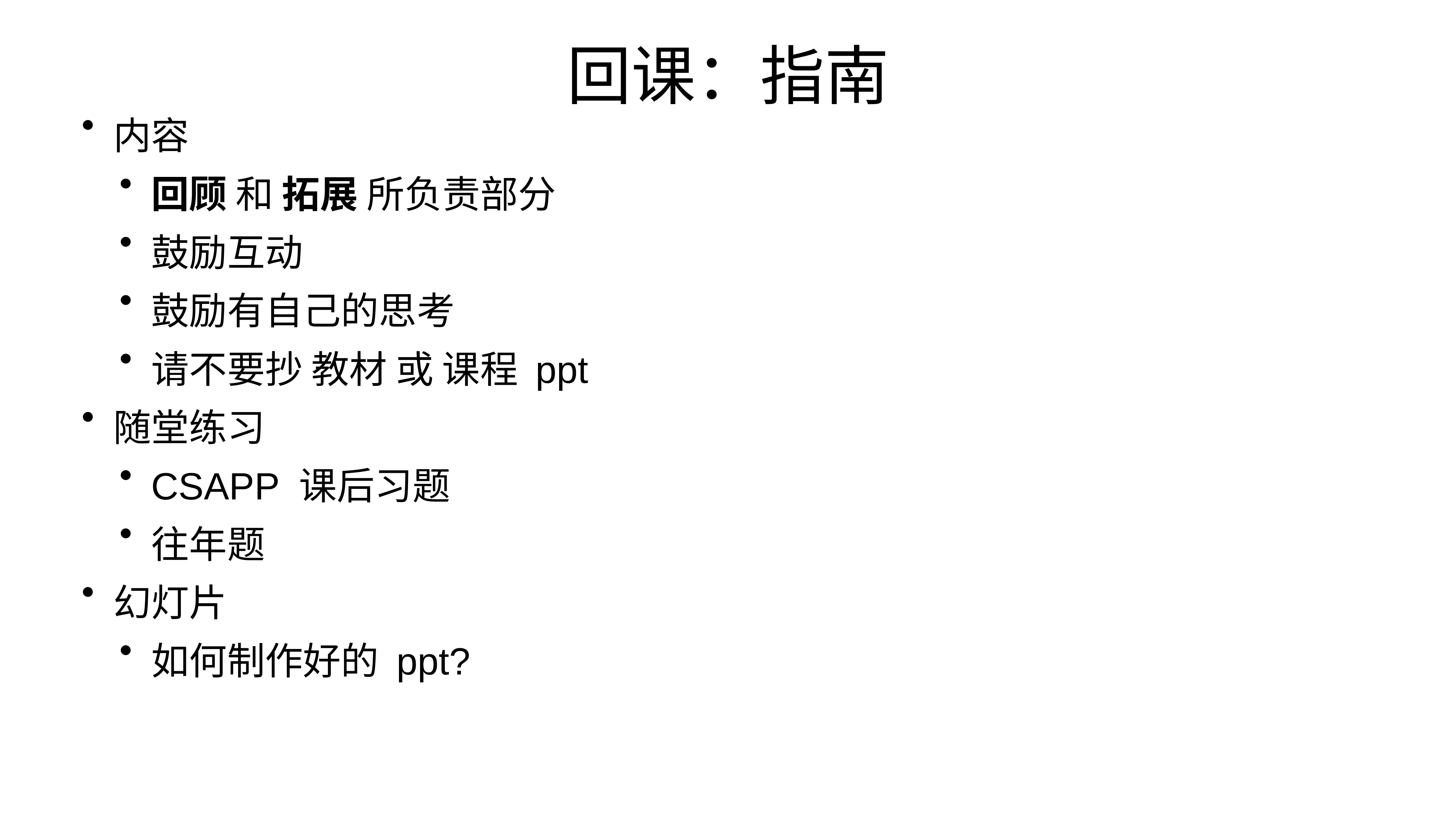

回课：指南
内容
回顾 和 拓展 所负责部分
鼓励互动
鼓励有自己的思考
请不要抄 教材 或 课程 ppt
随堂练习
CSAPP 课后习题
往年题
幻灯片
如何制作好的 ppt?